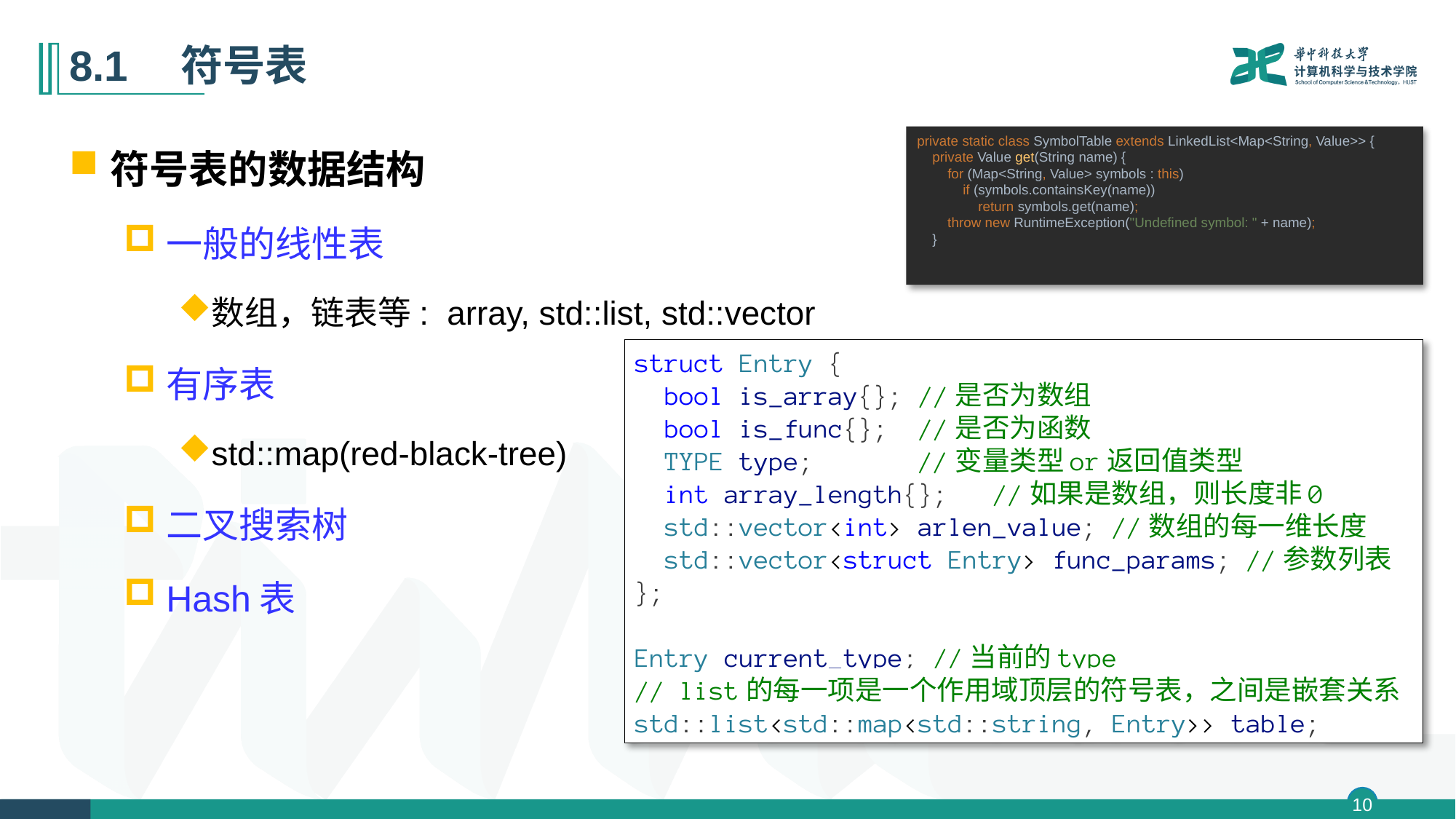

# 8.1　符号表
符号表的数据结构
一般的线性表
数组，链表等:  array, std::list, std::vector
有序表
std::map(red-black-tree)
二叉搜索树
Hash表

private static class SymbolTable extends LinkedList<Map<String, Value>> {
    private Value get(String name) {
        for (Map<String, Value> symbols : this)
            if (symbols.containsKey(name))
                return symbols.get(name);
        throw new RuntimeException("Undefined symbol: " + name);
    }
struct Entry {
  bool is_array{}; //是否为数组
  bool is_func{};  //是否为函数
  TYPE type;       //变量类型or返回值类型
  int array_length{};   //如果是数组，则长度非0
  std::vector<int> arlen_value; //数组的每一维长度
  std::vector<struct Entry> func_params; //参数列表
};
Entry current_type; //当前的type
// list的每一项是一个作用域顶层的符号表，之间是嵌套关系
std::list<std::map<std::string, Entry>> table;